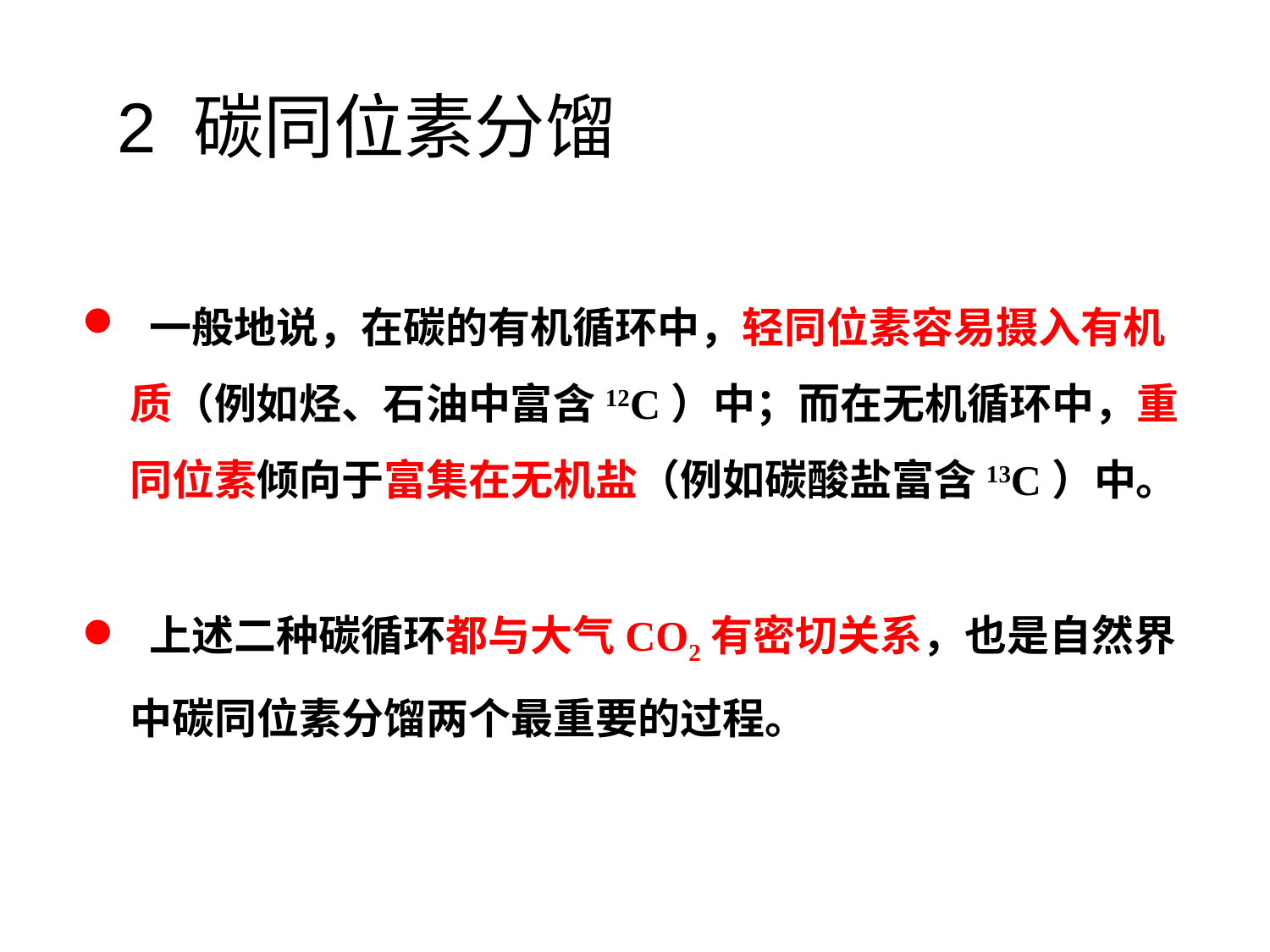

2 碳同位素分馏

 一般地说，在碳的有机循环中，轻同位素容易摄入有机质（例如烃、石油中富含12C）中；而在无机循环中，重同位素倾向于富集在无机盐（例如碳酸盐富含13C）中。

 上述二种碳循环都与大气CO2有密切关系，也是自然界中碳同位素分馏两个最重要的过程。